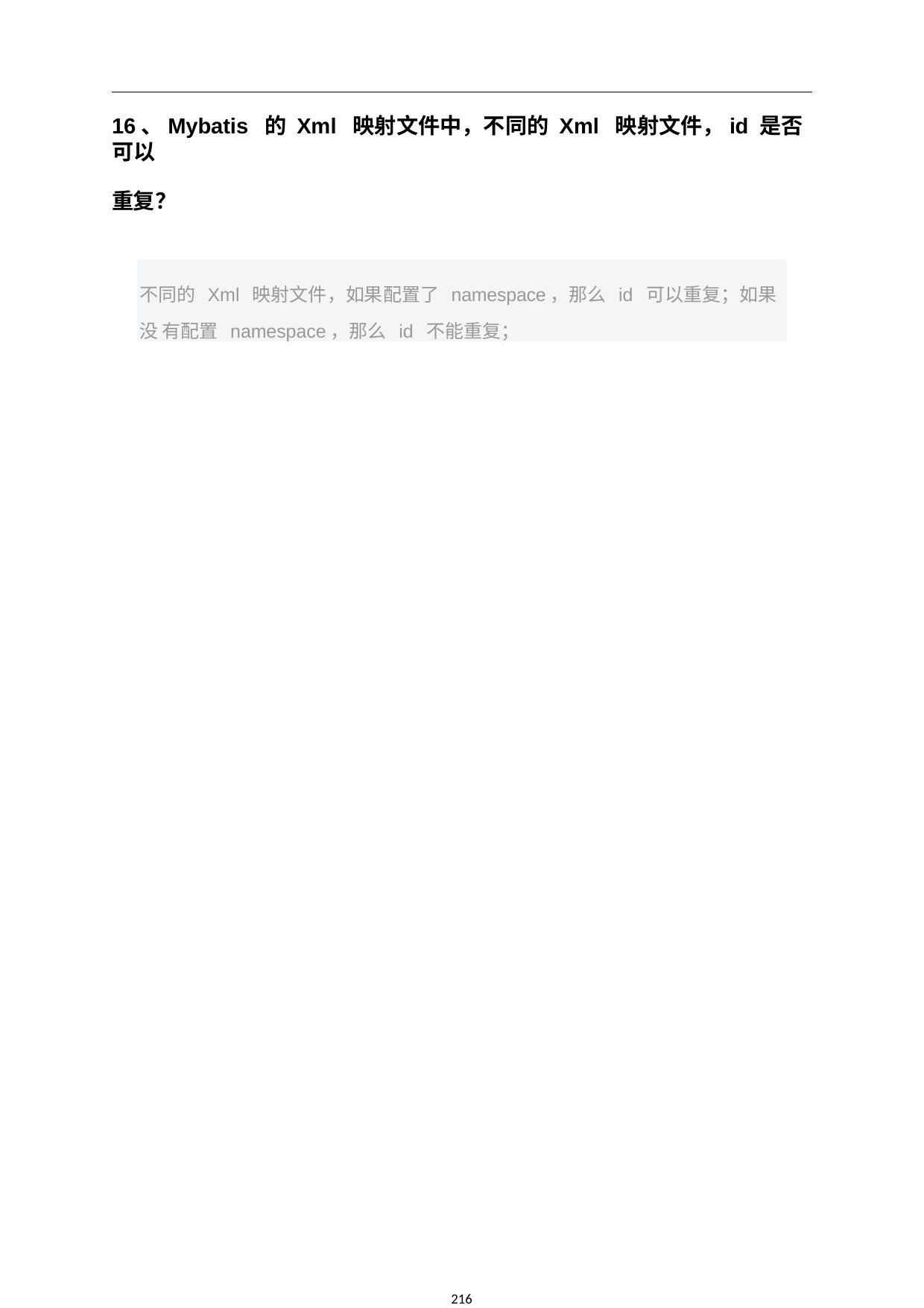

16、Mybatis 的 Xml 映射文件中，不同的 Xml 映射文件，id 是否可以

重复？
不同的 Xml 映射文件，如果配置了 namespace，那么 id 可以重复；如果没 有配置 namespace，那么 id 不能重复；
216